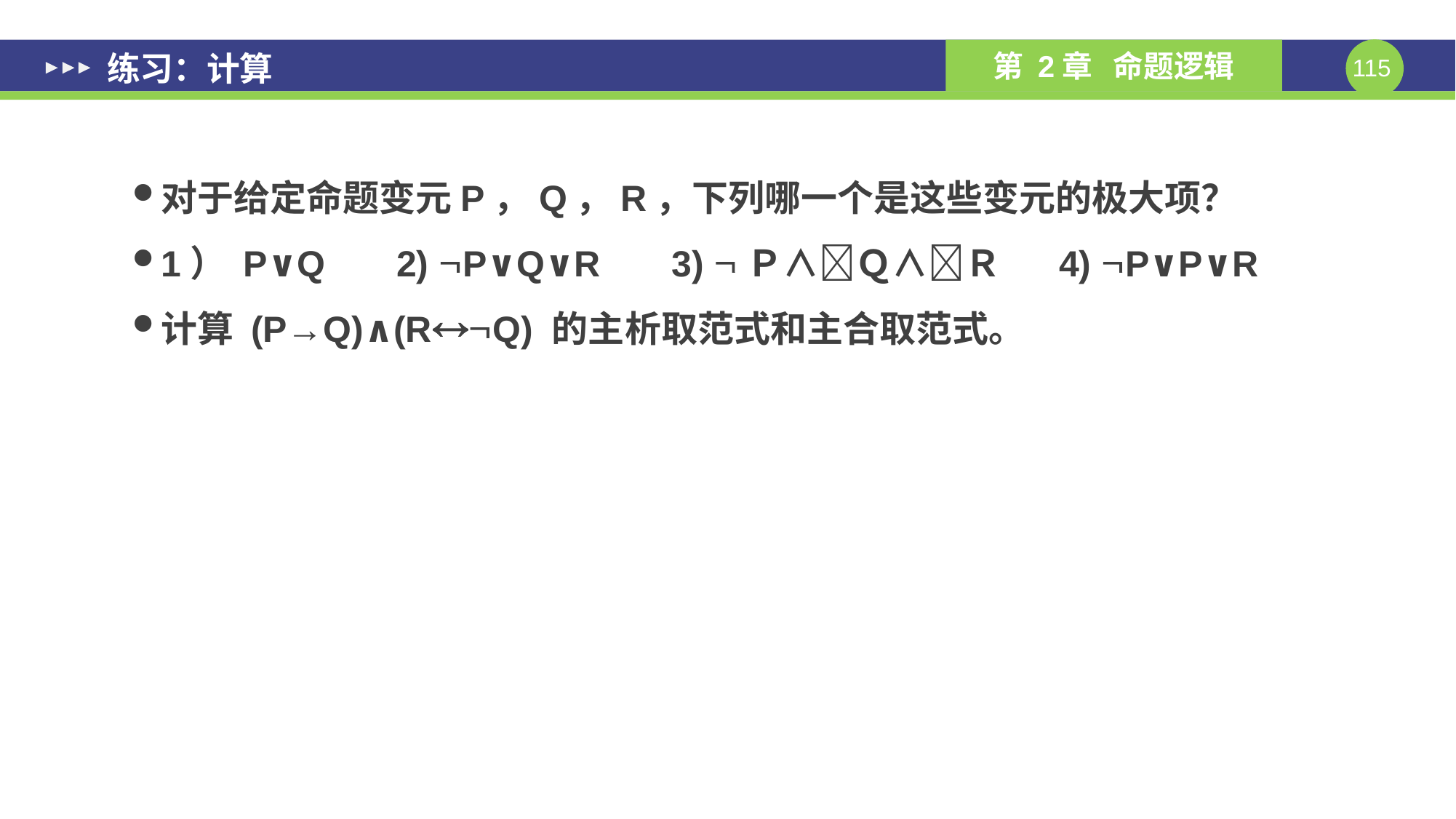

# 练习：计算
对于给定命题变元P，Q，R，下列哪一个是这些变元的极大项？
1） P∨Q       2) ¬P∨Q∨R       3) ¬Ｐ∧¬Ｑ∧¬Ｒ      4) ¬P∨P∨R
计算 (P→Q)∧(R↔¬Q) 的主析取范式和主合取范式。